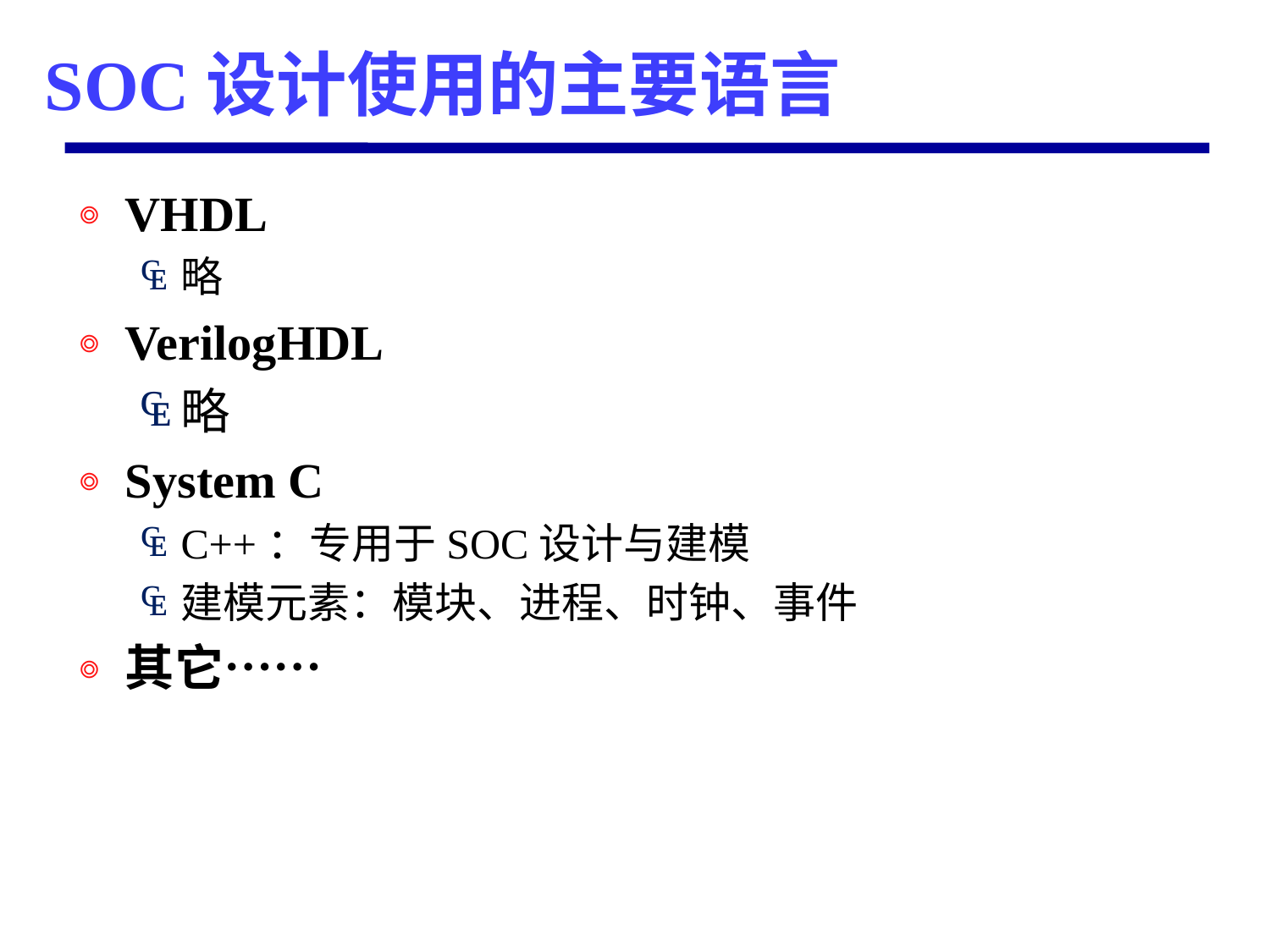

# SOC设计使用的主要语言
VHDL
略
VerilogHDL
略
System C
C++：专用于SOC设计与建模
建模元素：模块、进程、时钟、事件
其它……